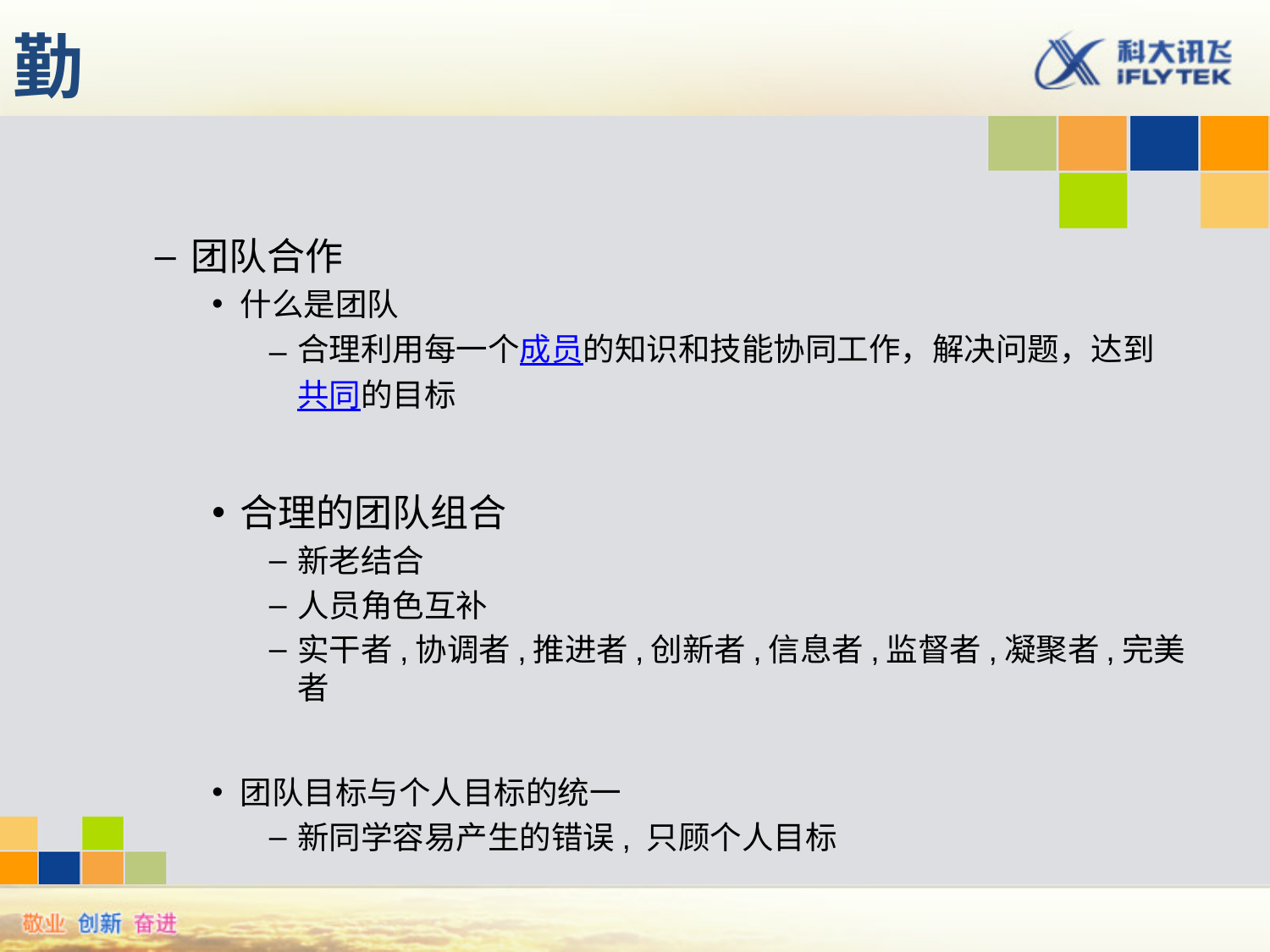

# 勤
团队合作
什么是团队
合理利用每一个成员的知识和技能协同工作，解决问题，达到共同的目标

合理的团队组合
新老结合
人员角色互补
实干者,协调者,推进者,创新者,信息者,监督者,凝聚者,完美者

团队目标与个人目标的统一
新同学容易产生的错误, 只顾个人目标